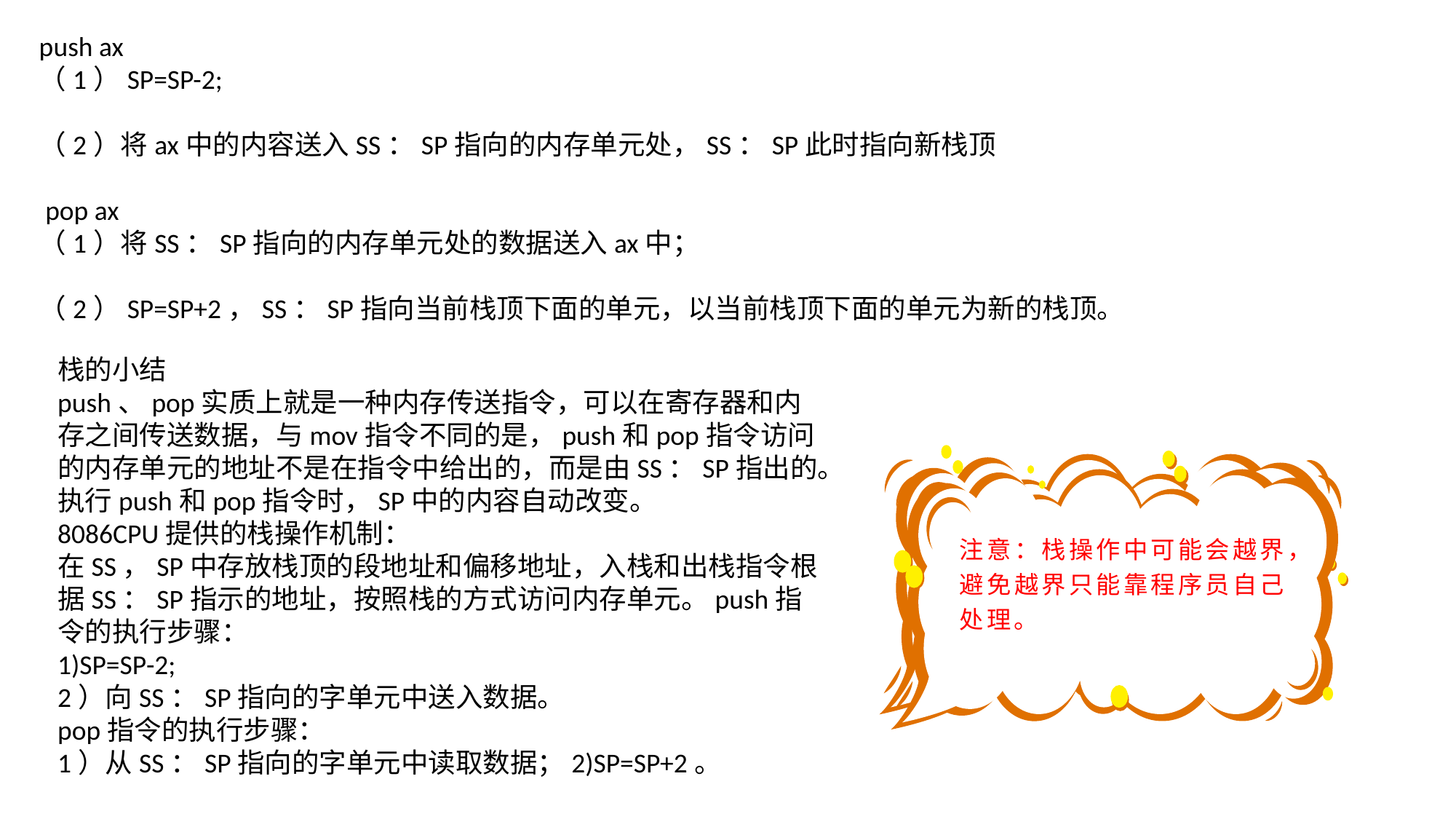

push ax
（1）SP=SP-2;

（2）将ax中的内容送入SS：SP指向的内存单元处，SS：SP此时指向新栈顶

 pop ax
（1）将SS：SP指向的内存单元处的数据送入ax中；

（2）SP=SP+2，SS：SP指向当前栈顶下面的单元，以当前栈顶下面的单元为新的栈顶。
栈的小结
push、pop实质上就是一种内存传送指令，可以在寄存器和内存之间传送数据，与mov指令不同的是，push和pop指令访问的内存单元的地址不是在指令中给出的，而是由SS：SP指出的。执行push和pop指令时，SP中的内容自动改变。
8086CPU提供的栈操作机制：
在SS，SP中存放栈顶的段地址和偏移地址，入栈和出栈指令根据SS：SP指示的地址，按照栈的方式访问内存单元。push指令的执行步骤：
1)SP=SP-2;
2）向SS：SP指向的字单元中送入数据。
pop指令的执行步骤：
1）从SS：SP指向的字单元中读取数据；2)SP=SP+2。

   人生的重大决定，是由心规划的，像一道预先计算好的框架，等待着你的星座运行。如期待改变我们的命运，请首先改变心的轨迹。

注意：栈操作中可能会越界，避免越界只能靠程序员自己处理。